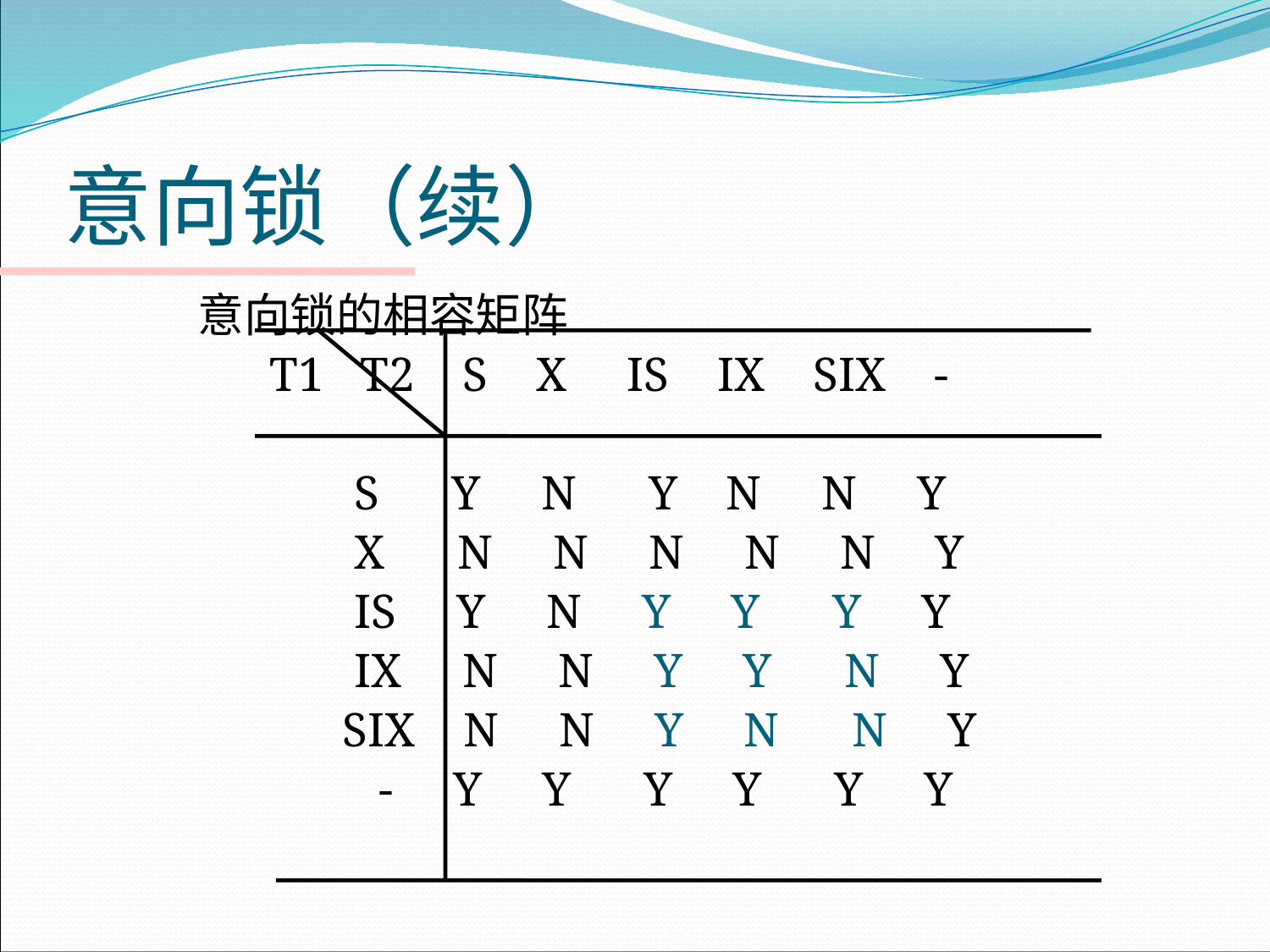

# 意向锁（续）
意向锁的相容矩阵
      T1   T2    S    X     IS    IX    SIX    -

             S      Y     N      Y    N     N     Y
             X      N     N     N     N     N     Y
             IS     Y     N     Y     Y      Y     Y
             IX     N     N     Y     Y      N     Y
            SIX    N     N     Y     N      N     Y
               -     Y     Y      Y     Y      Y     Y

1050